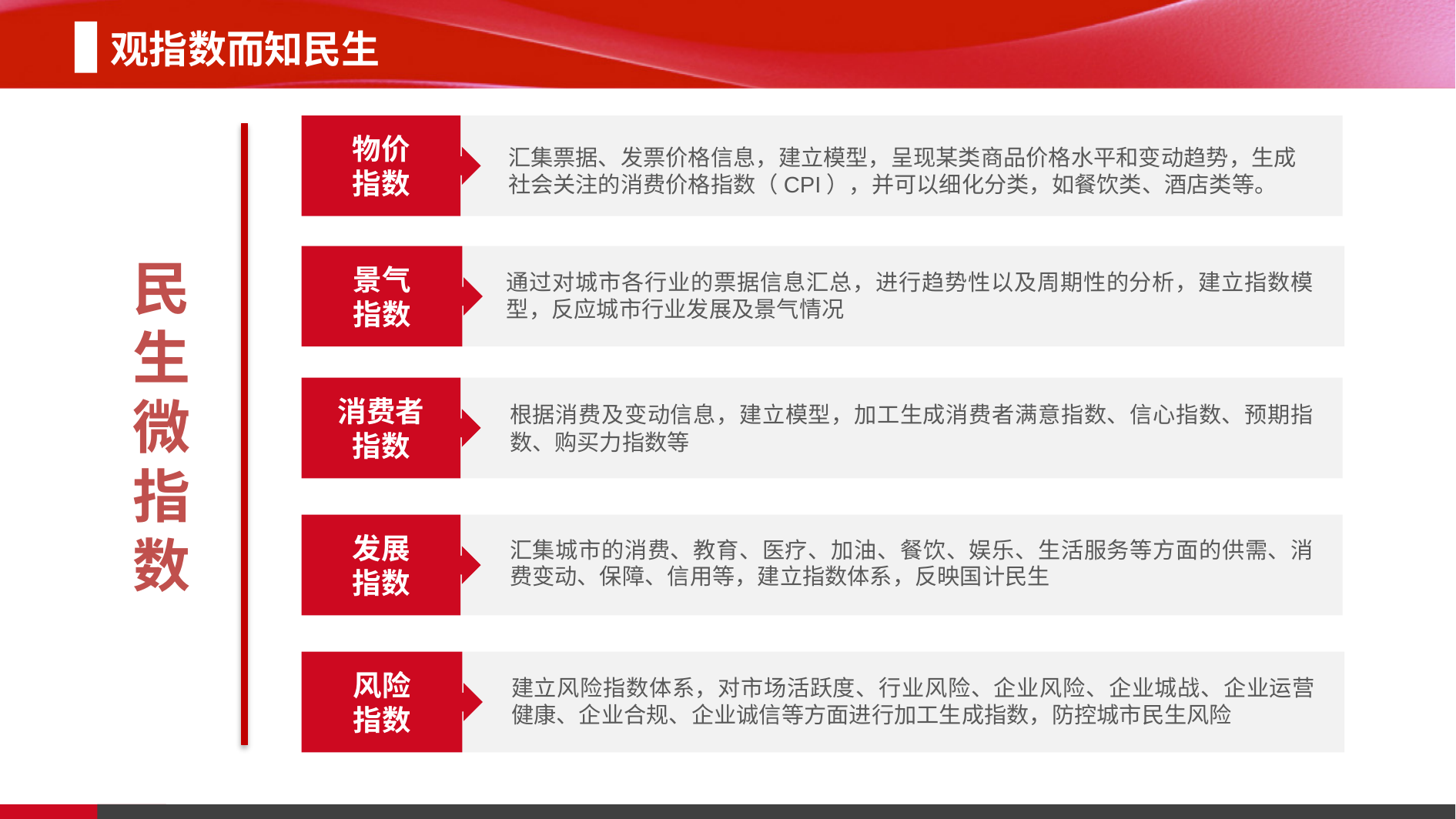

观指数而知民生

物价
指数

汇集票据、发票价格信息，建立模型，呈现某类商品价格水平和变动趋势，生成社会关注的消费价格指数（CPI），并可以细化分类，如餐饮类、酒店类等。

景气
指数

民生微指数
通过对城市各行业的票据信息汇总，进行趋势性以及周期性的分析，建立指数模型，反应城市行业发展及景气情况

消费者
指数

根据消费及变动信息，建立模型，加工生成消费者满意指数、信心指数、预期指数、购买力指数等

发展
指数

汇集城市的消费、教育、医疗、加油、餐饮、娱乐、生活服务等方面的供需、消费变动、保障、信用等，建立指数体系，反映国计民生

风险
指数

建立风险指数体系，对市场活跃度、行业风险、企业风险、企业城战、企业运营健康、企业合规、企业诚信等方面进行加工生成指数，防控城市民生风险